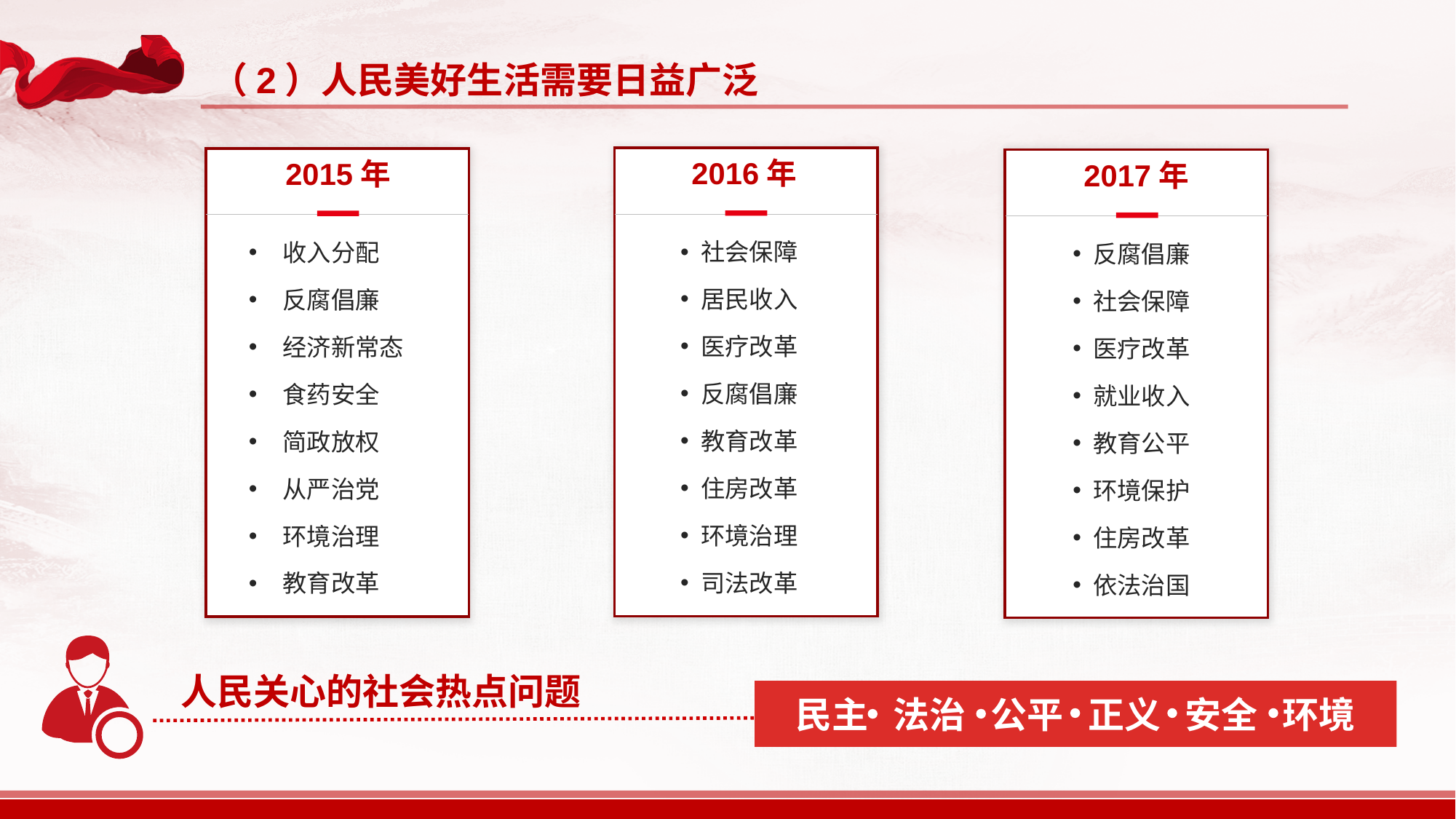

（2）人民美好生活需要日益广泛

2016年
2015年

2017年

社会保障
居民收入
医疗改革
反腐倡廉
教育改革
住房改革
环境治理
司法改革
收入分配
反腐倡廉
经济新常态
食药安全
简政放权
从严治党
环境治理
教育改革
反腐倡廉
社会保障
医疗改革
就业收入
教育公平
环境保护
住房改革
依法治国

人民关心的社会热点问题
民主   法治   公平   正义   安全   环境